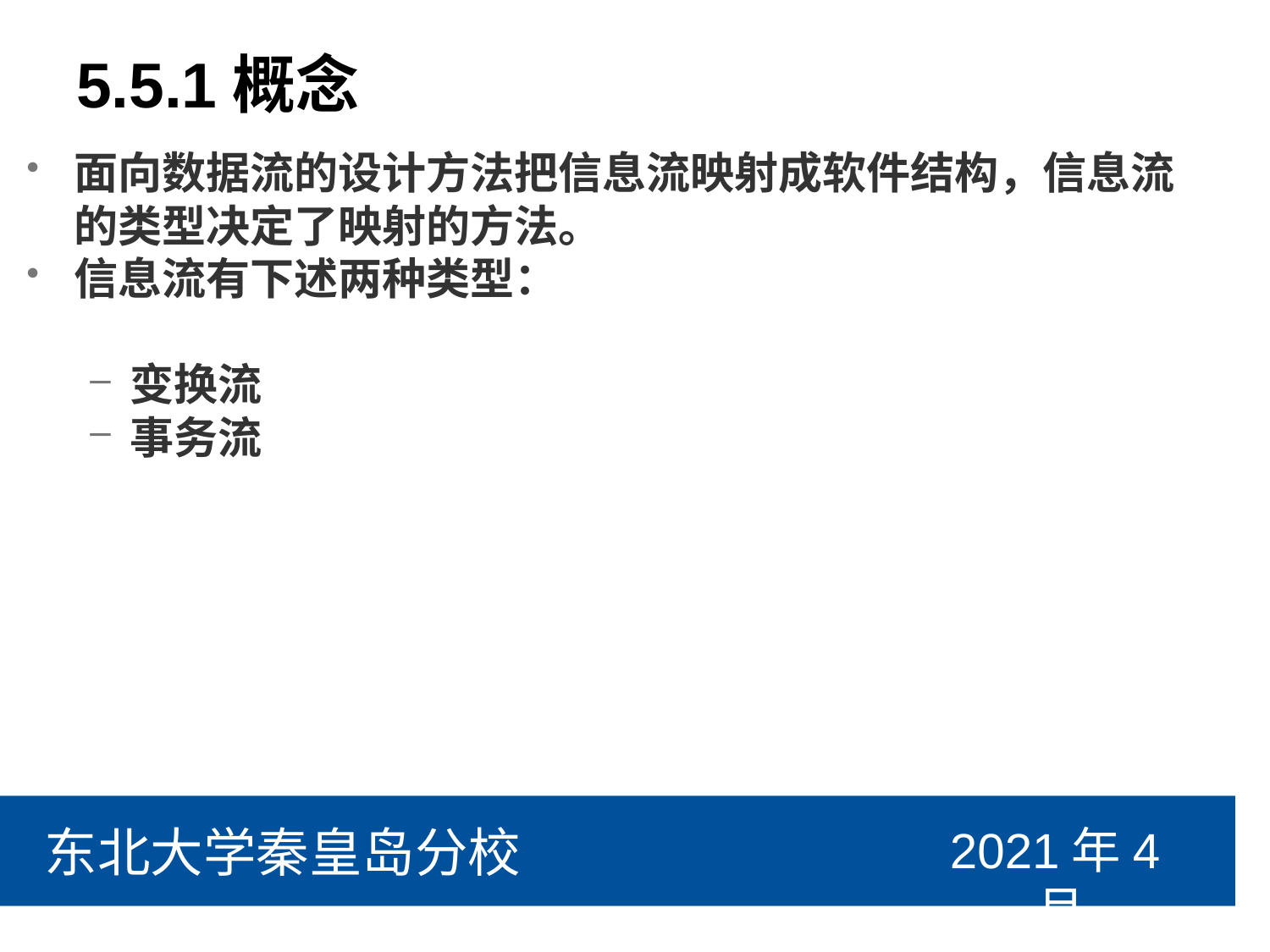

# 5.5.1概念
面向数据流的设计方法把信息流映射成软件结构，信息流的类型决定了映射的方法。
信息流有下述两种类型：

变换流
事务流